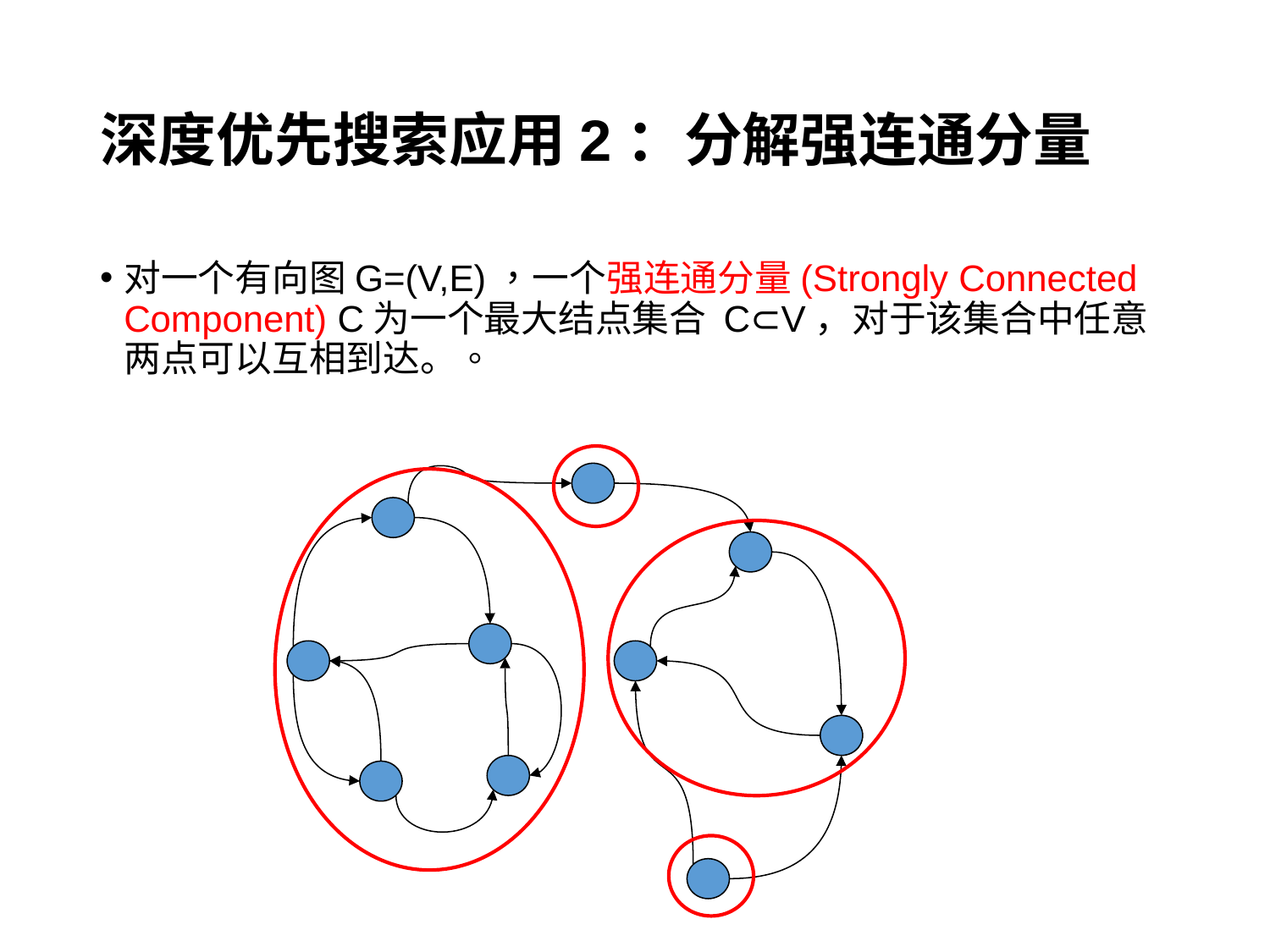

# 深度优先搜索应用2：分解强连通分量
对一个有向图G=(V,E)，一个强连通分量(Strongly Connected Component) C为一个最大结点集合 C⊂V，对于该集合中任意两点可以互相到达。。